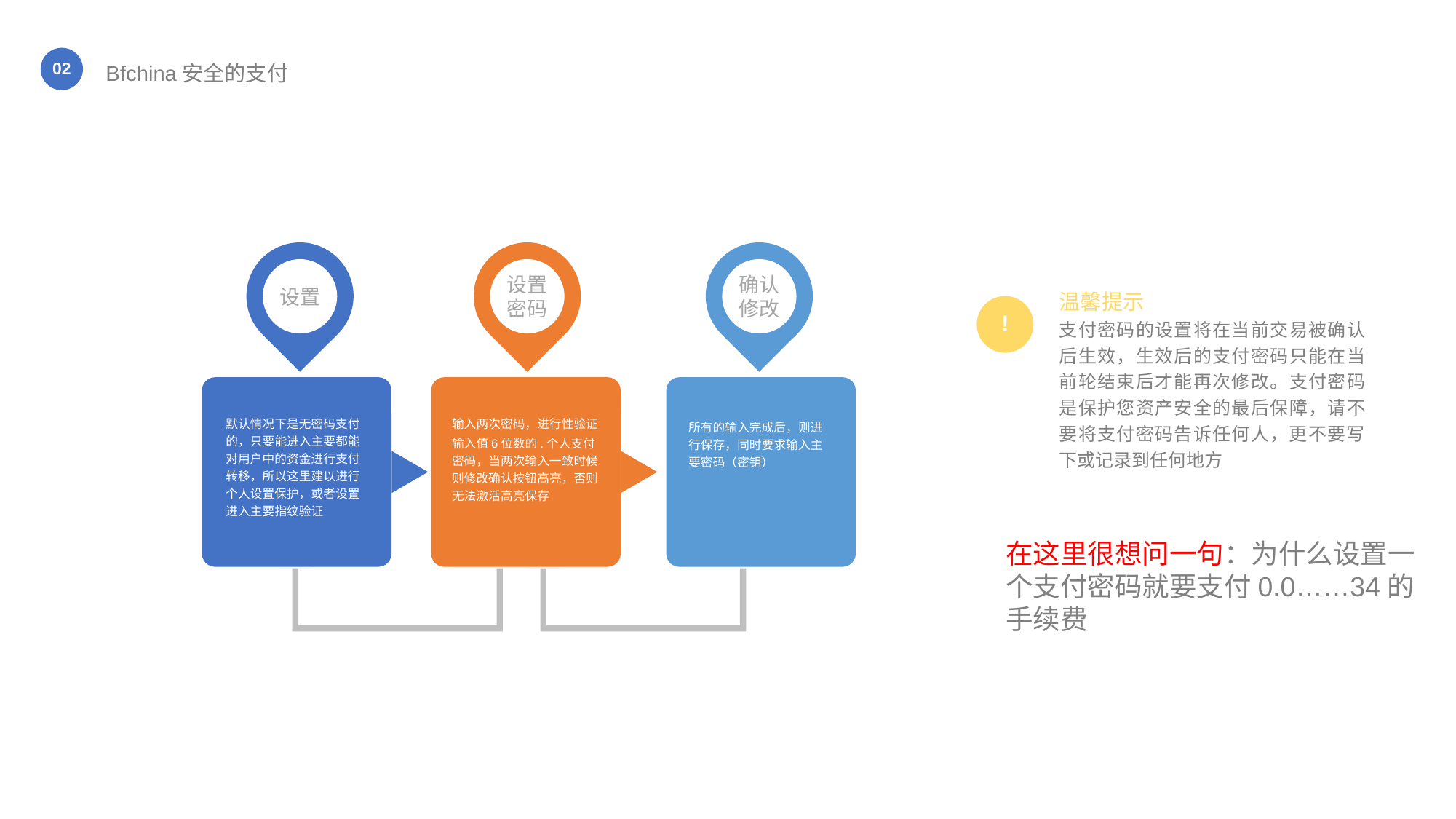

02
Bfchina安全的支付

设置

设置
密码

确认
修改
温馨提示
支付密码的设置将在当前交易被确认后生效，生效后的支付密码只能在当前轮结束后才能再次修改。支付密码是保护您资产安全的最后保障，请不要将支付密码告诉任何人，更不要写下或记录到任何地方
!

输入两次密码，进行性验证
输入值6位数的.个人支付密码，当两次输入一致时候则修改确认按钮高亮，否则无法激活高亮保存

默认情况下是无密码支付的，只要能进入主要都能对用户中的资金进行支付转移，所以这里建以进行个人设置保护，或者设置进入主要指纹验证

所有的输入完成后，则进行保存，同时要求输入主要密码（密钥）
在这里很想问一句：为什么设置一个支付密码就要支付0.0……34的手续费